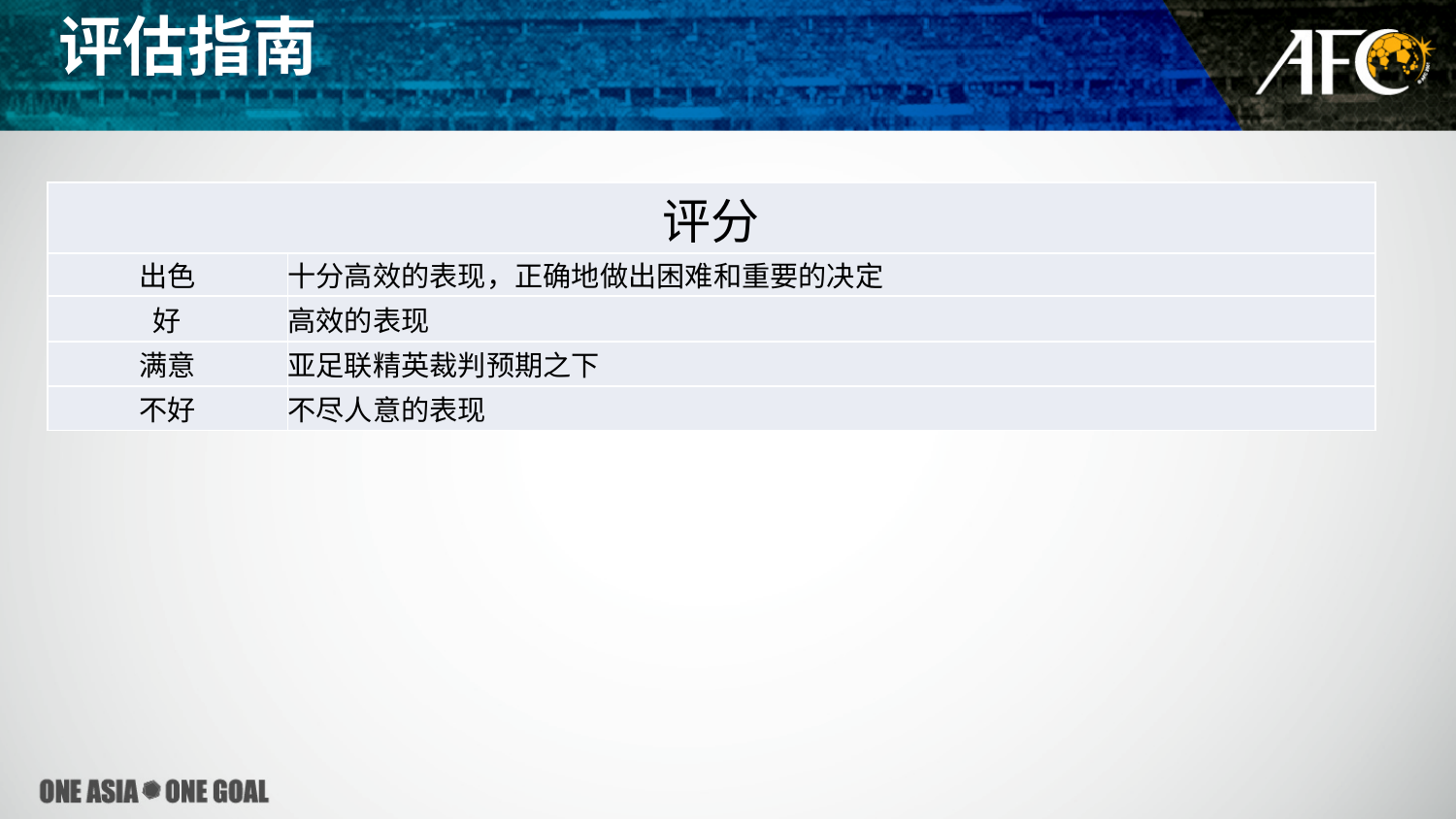

评估指南
| 评分 |  |
| --- | --- |
| 出色 | 十分高效的表现，正确地做出困难和重要的决定 |
| 好 | 高效的表现 |
| 满意 | 亚足联精英裁判预期之下 |
| 不好 | 不尽人意的表现 |